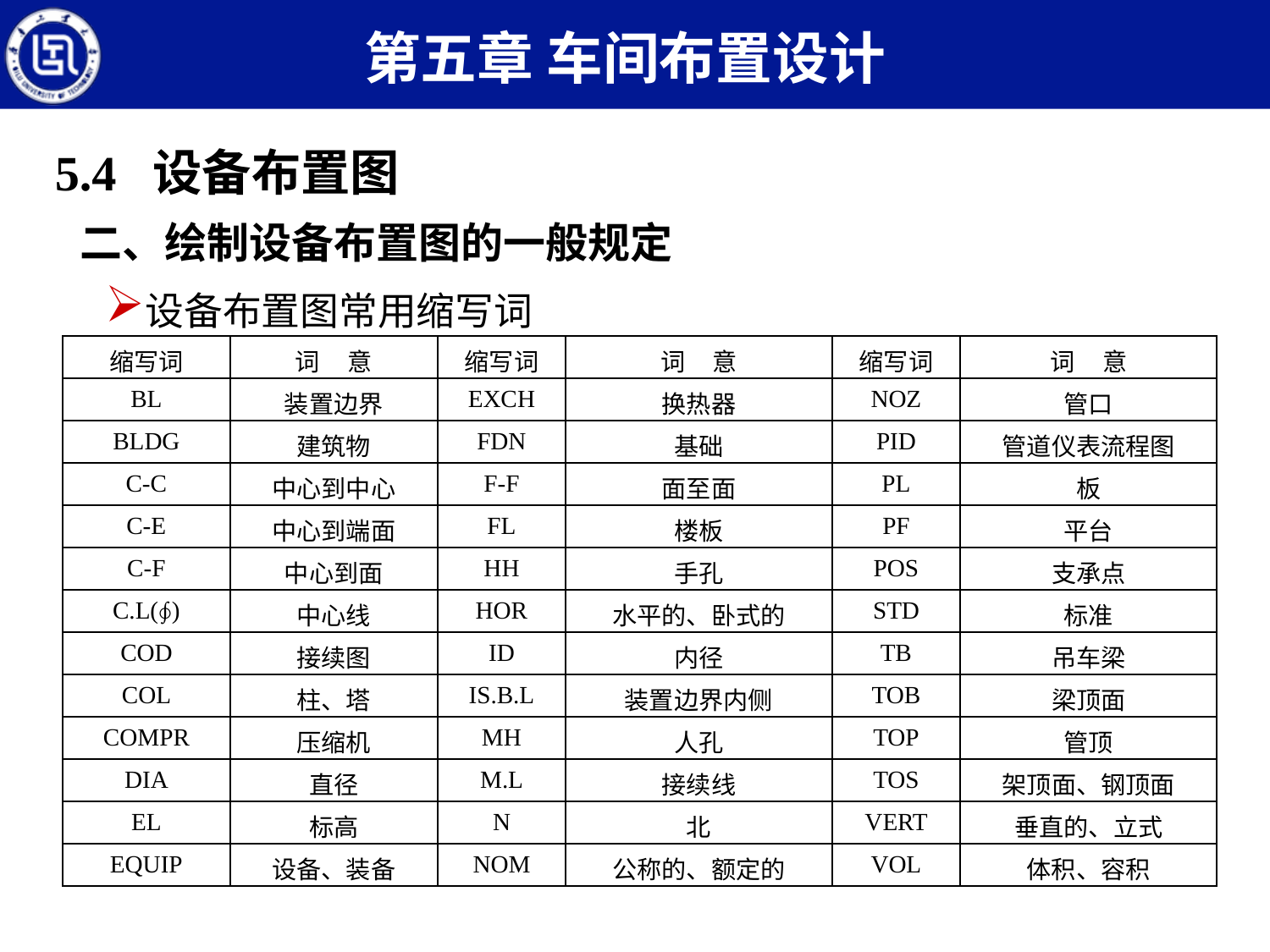

第五章 车间布置设计
5.4  设备布置图
二、绘制设备布置图的一般规定
设备布置图常用缩写词
| 缩写词 | 词 意 | 缩写词 | 词 意 | 缩写词 | 词 意 |
| --- | --- | --- | --- | --- | --- |
| BL | 装置边界 | EXCH | 换热器 | NOZ | 管口 |
| BLDG | 建筑物 | FDN | 基础 | PID | 管道仪表流程图 |
| C-C | 中心到中心 | F-F | 面至面 | PL | 板 |
| C-E | 中心到端面 | FL | 楼板 | PF | 平台 |
| C-F | 中心到面 | HH | 手孔 | POS | 支承点 |
| C.L(∮) | 中心线 | HOR | 水平的、卧式的 | STD | 标准 |
| COD | 接续图 | ID | 内径 | TB | 吊车梁 |
| COL | 柱、塔 | IS.B.L | 装置边界内侧 | TOB | 梁顶面 |
| COMPR | 压缩机 | MH | 人孔 | TOP | 管顶 |
| DIA | 直径 | M.L | 接续线 | TOS | 架顶面、钢顶面 |
| EL | 标高 | N | 北 | VERT | 垂直的、立式 |
| EQUIP | 设备、装备 | NOM | 公称的、额定的 | VOL | 体积、容积 |